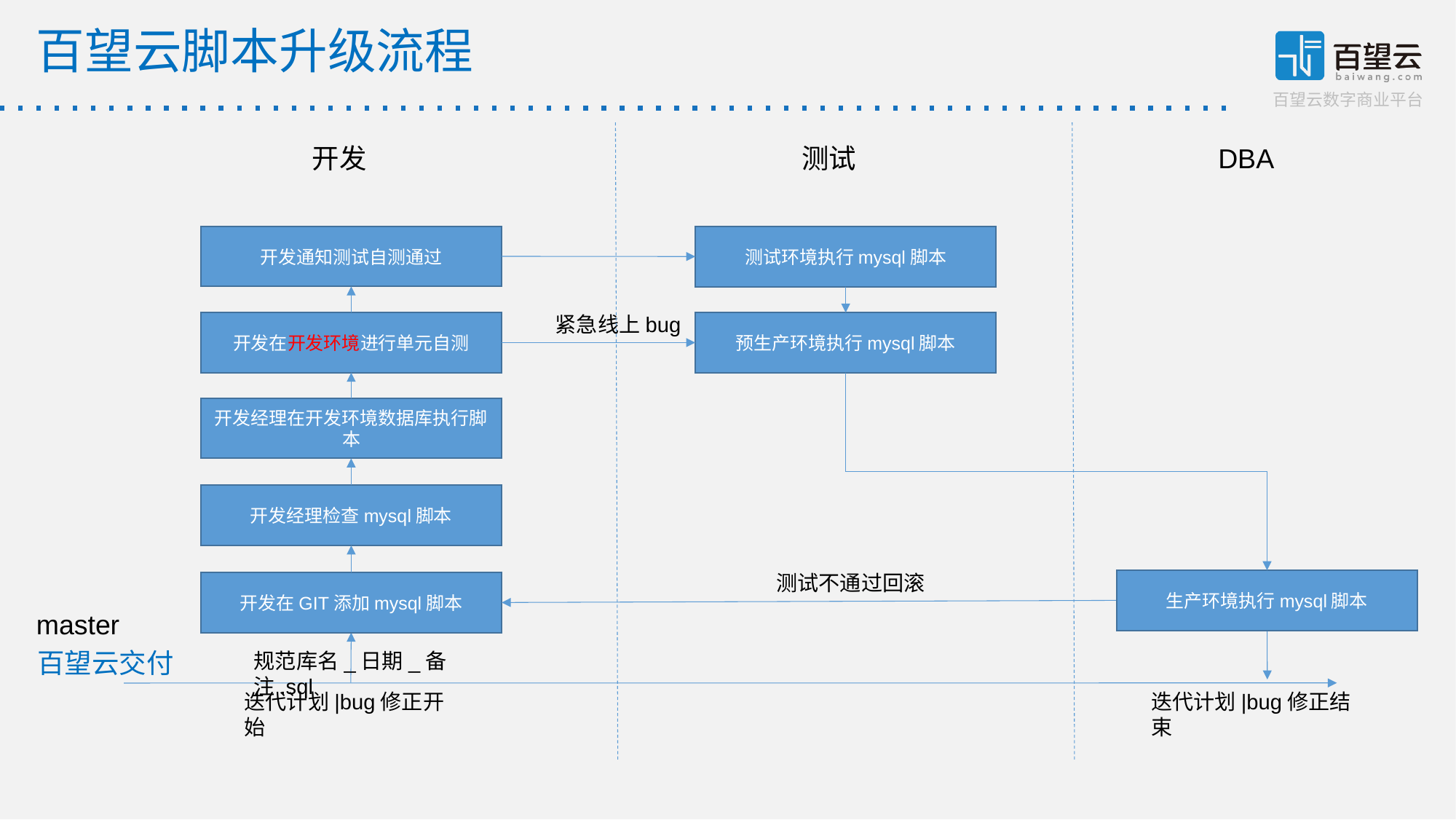

百望云脚本升级流程
开发
测试
DBA
开发通知测试自测通过
测试环境执行mysql脚本
紧急线上bug
开发在开发环境进行单元自测
预生产环境执行mysql脚本
开发经理在开发环境数据库执行脚本
开发经理检查mysql脚本
测试不通过回滚
生产环境执行mysql脚本
开发在GIT添加mysql脚本
master
百望云交付
规范库名_日期_备注.sql
迭代计划|bug修正结束
迭代计划|bug修正开始